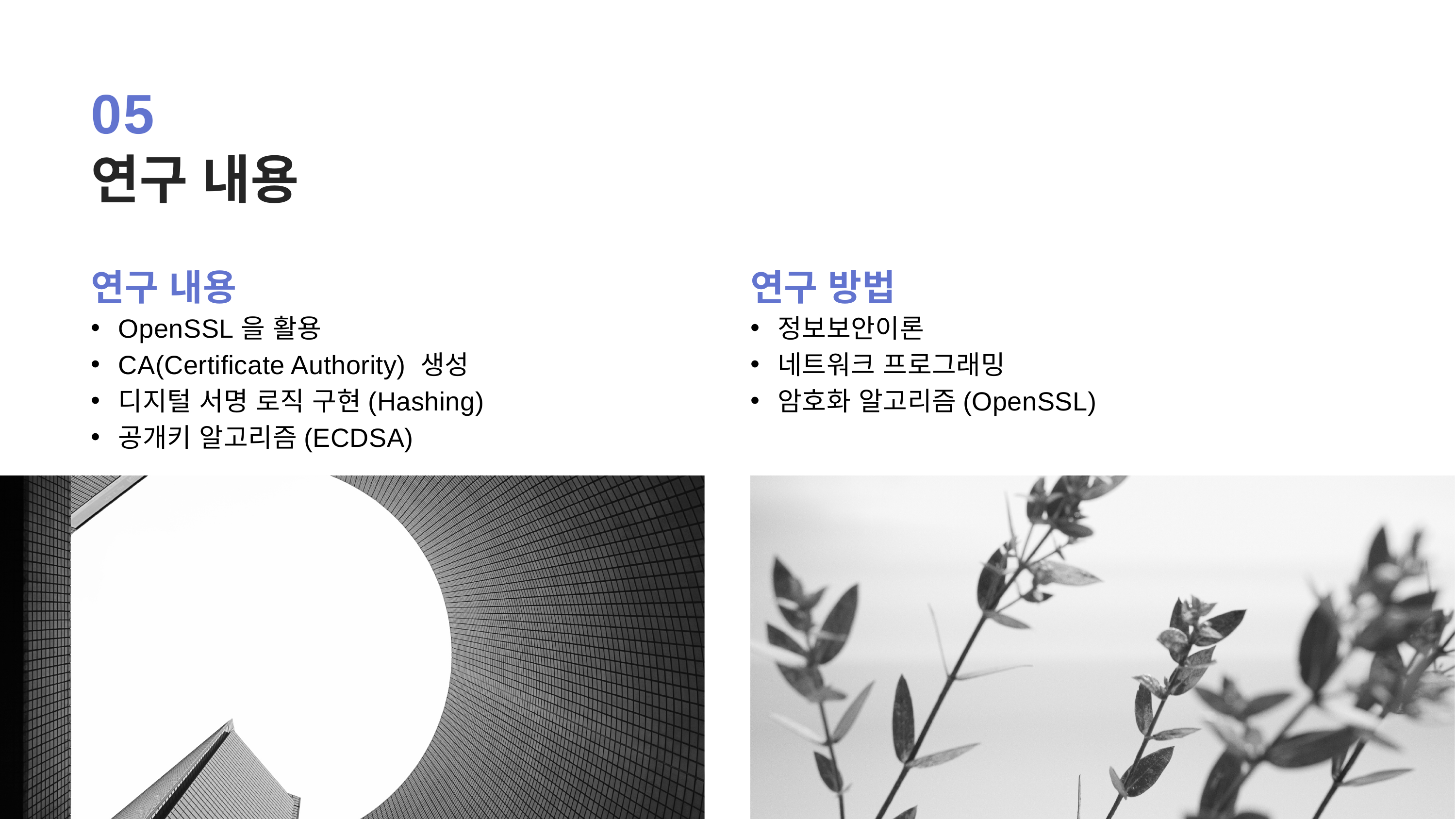

05
연구 내용
연구 내용
연구 방법
OpenSSL을 활용
CA(Certificate Authority) 생성
디지털 서명 로직 구현(Hashing)
공개키 알고리즘(ECDSA)
정보보안이론
네트워크 프로그래밍
암호화 알고리즘(OpenSSL)